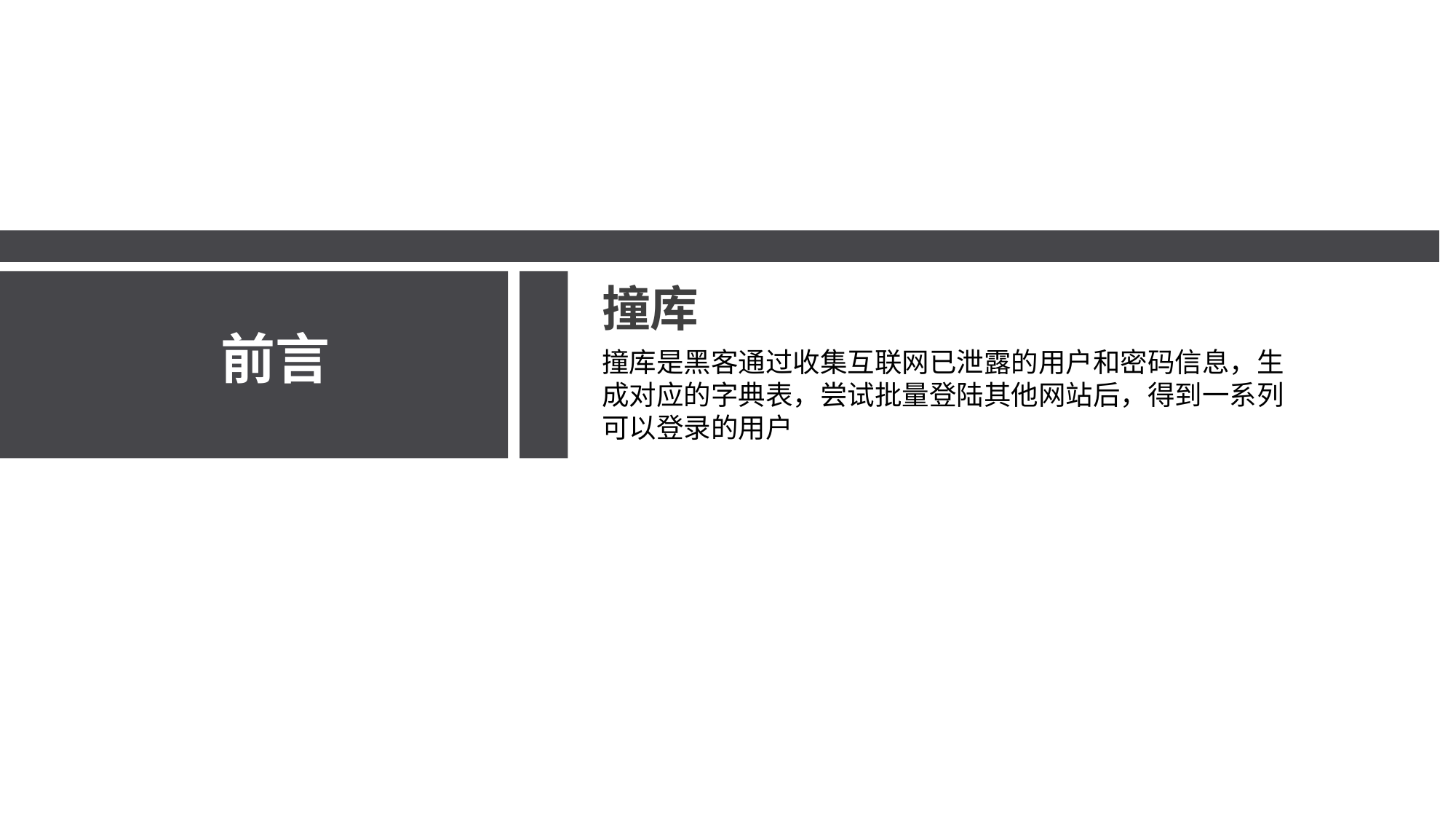

撞库
前言
撞库是黑客通过收集互联网已泄露的用户和密码信息，生成对应的字典表，尝试批量登陆其他网站后，得到一系列可以登录的用户